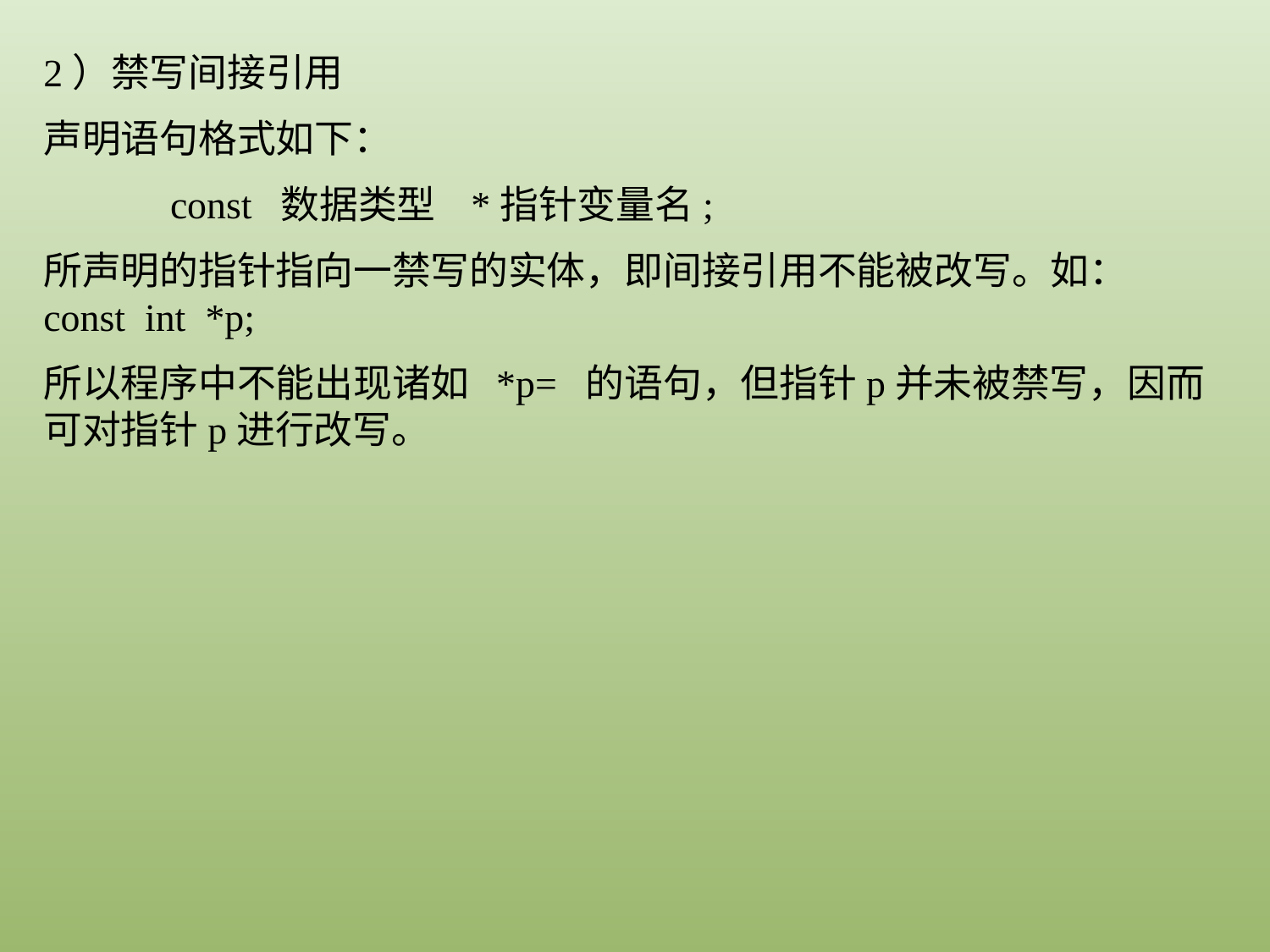

2）禁写间接引用
声明语句格式如下：
             const  数据类型   *指针变量名;
所声明的指针指向一禁写的实体，即间接引用不能被改写。如：  const  int  *p;
所以程序中不能出现诸如  *p=  的语句，但指针p并未被禁写，因而可对指针p进行改写。
564